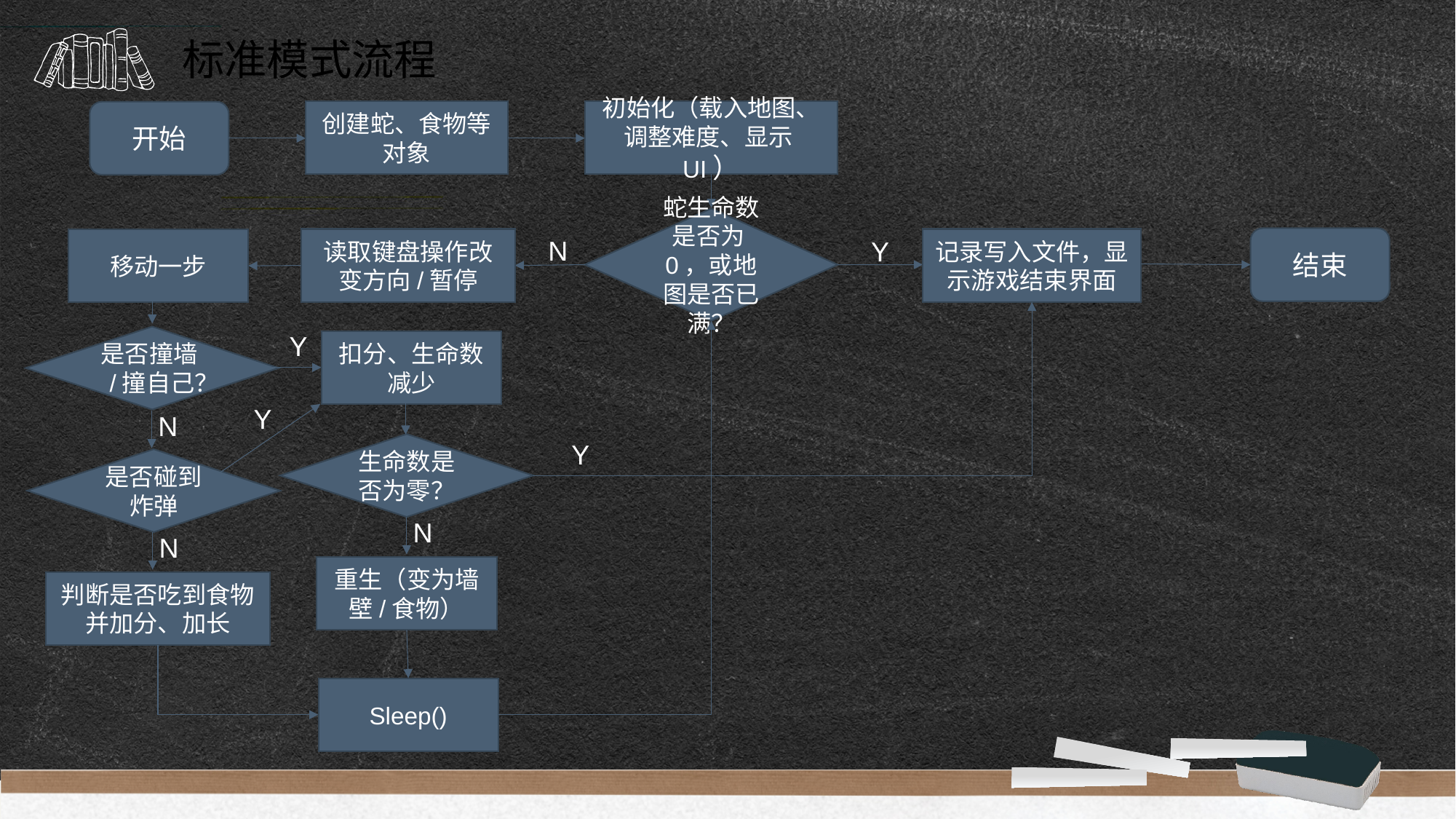

标准模式流程
创建蛇、食物等对象
初始化（载入地图、调整难度、显示UI）
开始
蛇生命数是否为0，或地图是否已满？
N
结束
读取键盘操作改变方向/暂停
Y
记录写入文件，显示游戏结束界面
移动一步
Y
是否撞墙/撞自己？
扣分、生命数减少
Y
N
Y
生命数是否为零？
是否碰到炸弹
N
N
重生（变为墙壁/食物）
判断是否吃到食物并加分、加长
Sleep()